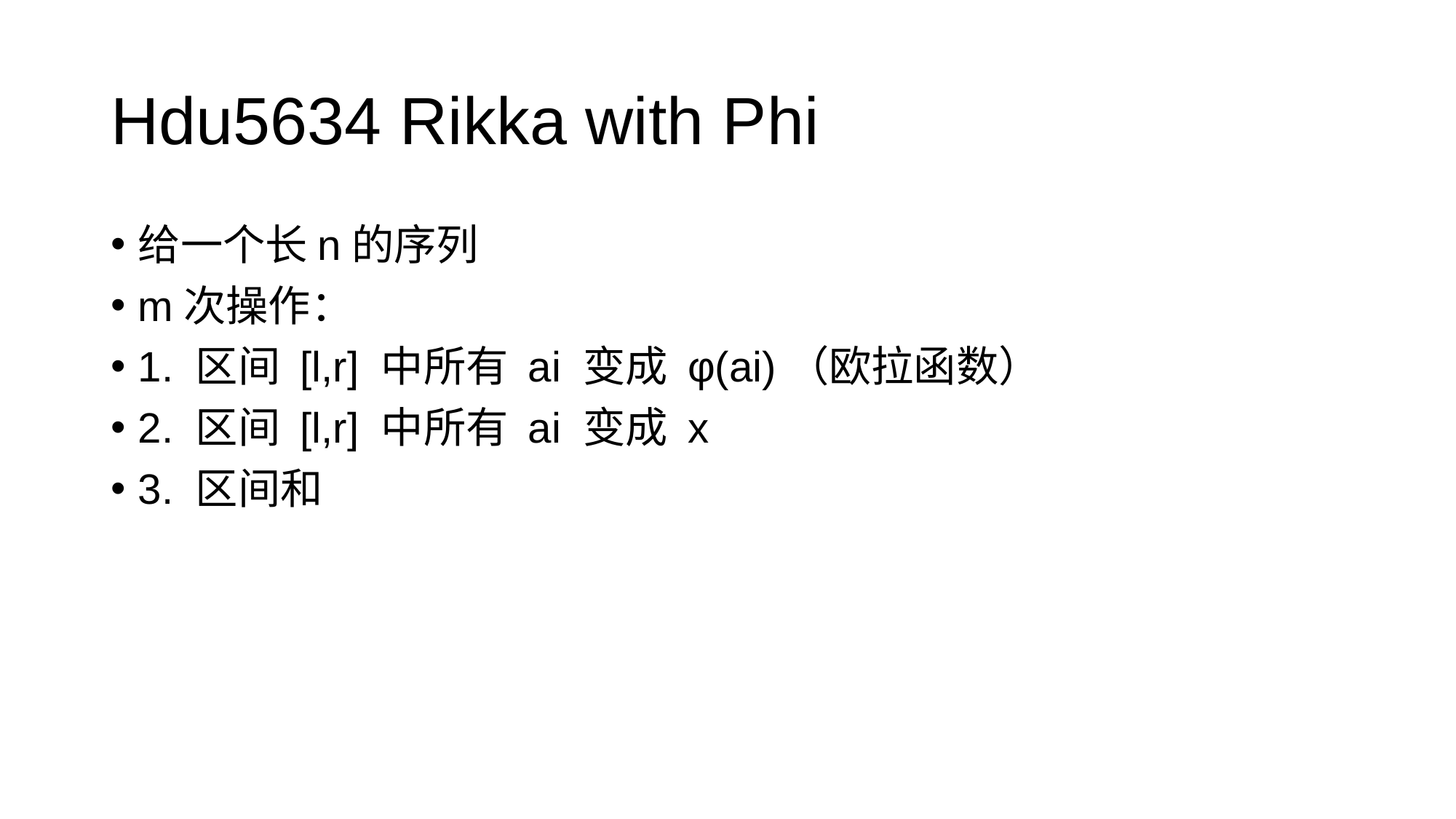

# Hdu5634 Rikka with Phi
给一个长n的序列
m次操作：
1. 区间 [l,r] 中所有 ai 变成 φ(ai)（欧拉函数）
2. 区间 [l,r] 中所有 ai 变成 x
3. 区间和